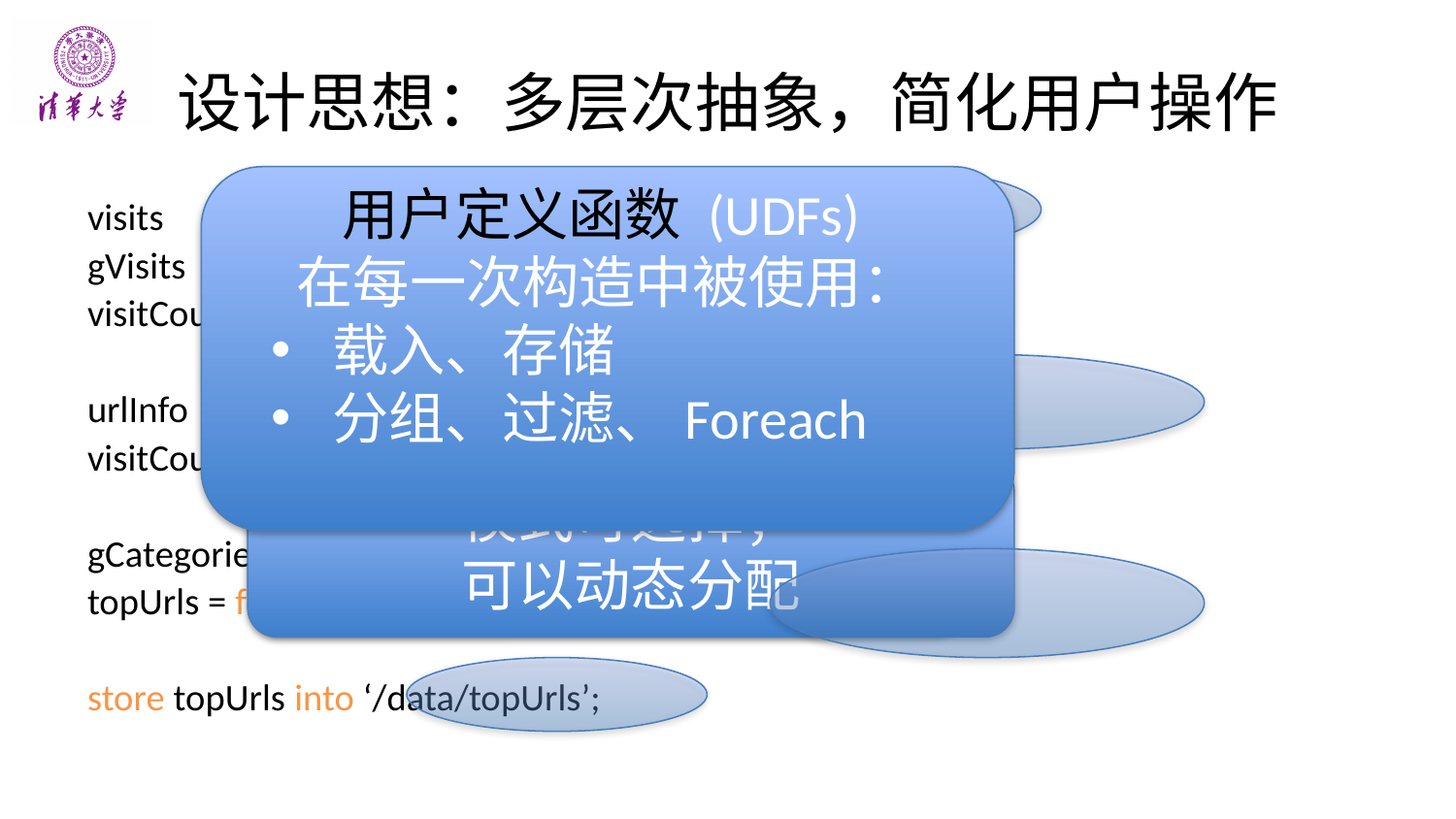

# 设计思想：多层次抽象，简化用户操作
用户定义函数 (UDFs)
在每一次构造中被使用：
 载入、存储
 分组、过滤、Foreach

visits             = load ‘/data/visits’ as (user, url, time);
gVisits          = group visits by url;
visitCounts  = foreach gVisits generate url, count(visits);

urlInfo          = load ‘/data/urlInfo’ as (url, category, pRank);
visitCounts  = join visitCounts by url, urlInfo by url;

gCategories = group visitCounts by category;
topUrls = foreach gCategories generate top(visitCounts,10);

store topUrls into ‘/data/topUrls’;

模式可选择；
可以动态分配
直接操作于文件